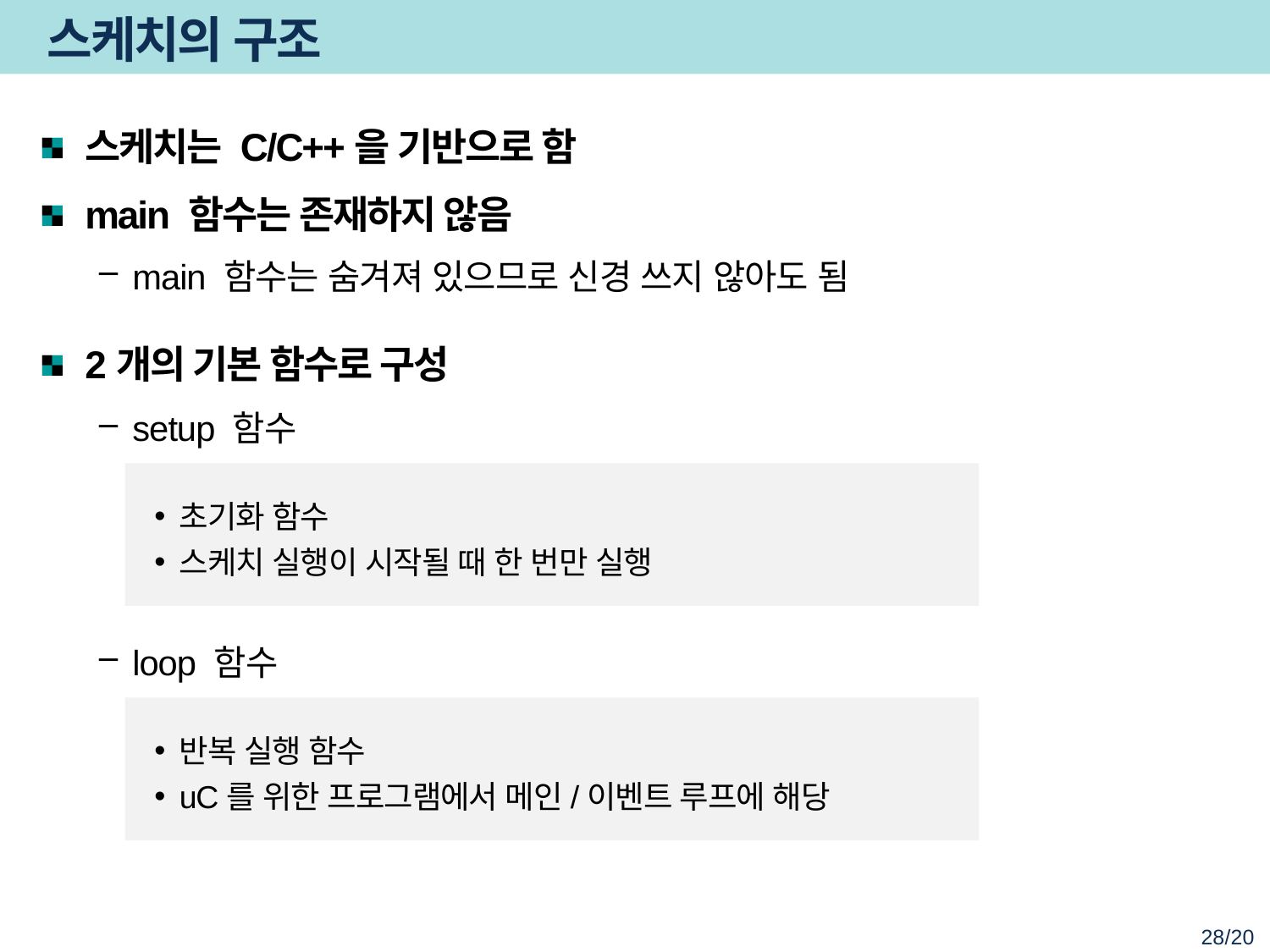

# 스케치의 구조
스케치는 C/C++을 기반으로 함
main 함수는 존재하지 않음
main 함수는 숨겨져 있으므로 신경 쓰지 않아도 됨
2개의 기본 함수로 구성
setup 함수

초기화 함수
스케치 실행이 시작될 때 한 번만 실행
loop 함수

반복 실행 함수
uC를 위한 프로그램에서 메인/이벤트 루프에 해당